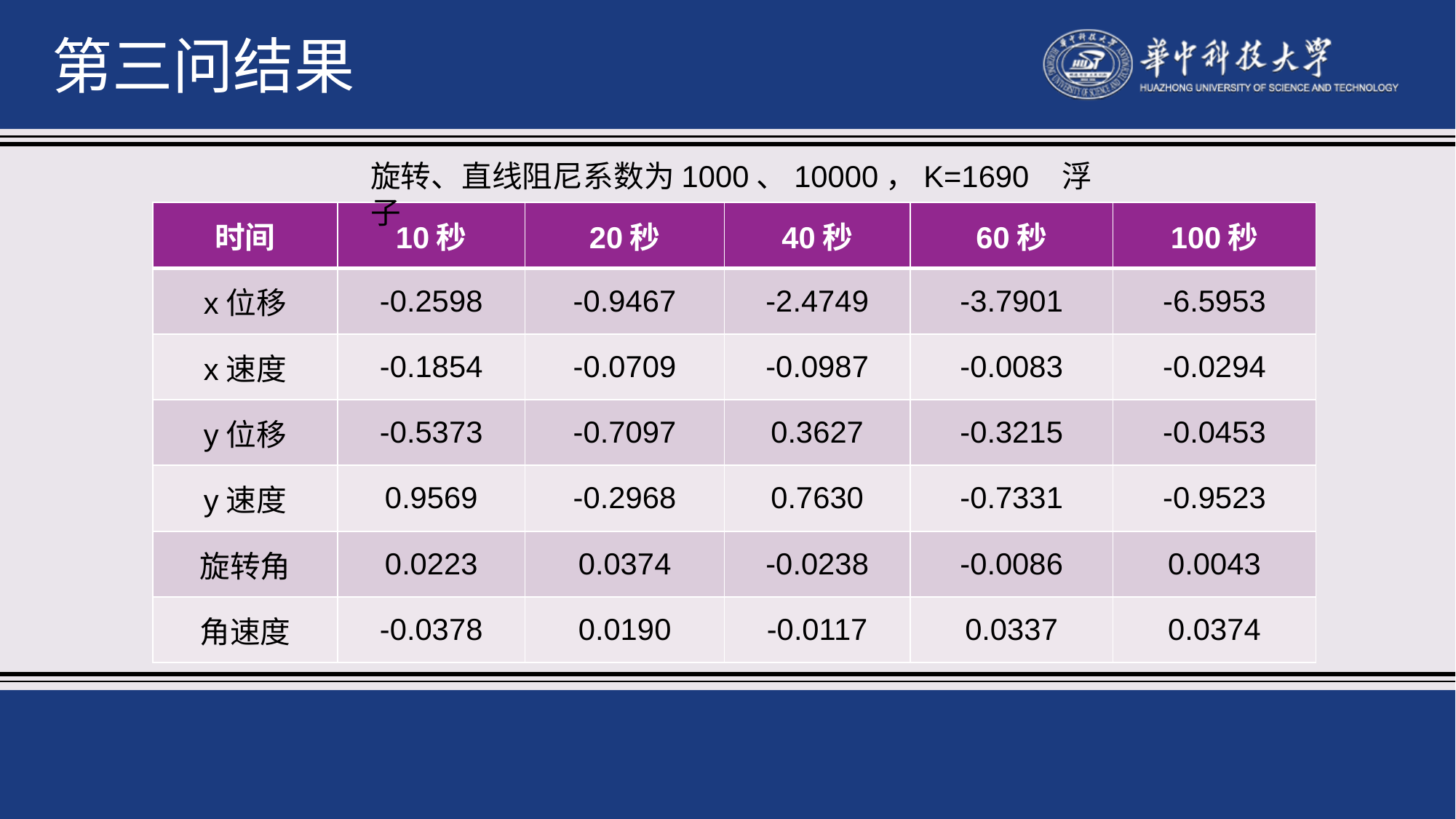

第三问结果
旋转、直线阻尼系数为1000、10000，K=1690   浮子
| 时间 | 10秒 | 20秒 | 40秒 | 60秒 | 100秒 |
| --- | --- | --- | --- | --- | --- |
| x位移 | -0.2598 | -0.9467 | -2.4749 | -3.7901 | -6.5953 |
| x速度 | -0.1854 | -0.0709 | -0.0987 | -0.0083 | -0.0294 |
| y位移 | -0.5373 | -0.7097 | 0.3627 | -0.3215 | -0.0453 |
| y速度 | 0.9569 | -0.2968 | 0.7630 | -0.7331 | -0.9523 |
| 旋转角 | 0.0223 | 0.0374 | -0.0238 | -0.0086 | 0.0043 |
| 角速度 | -0.0378 | 0.0190 | -0.0117 | 0.0337 | 0.0374 |